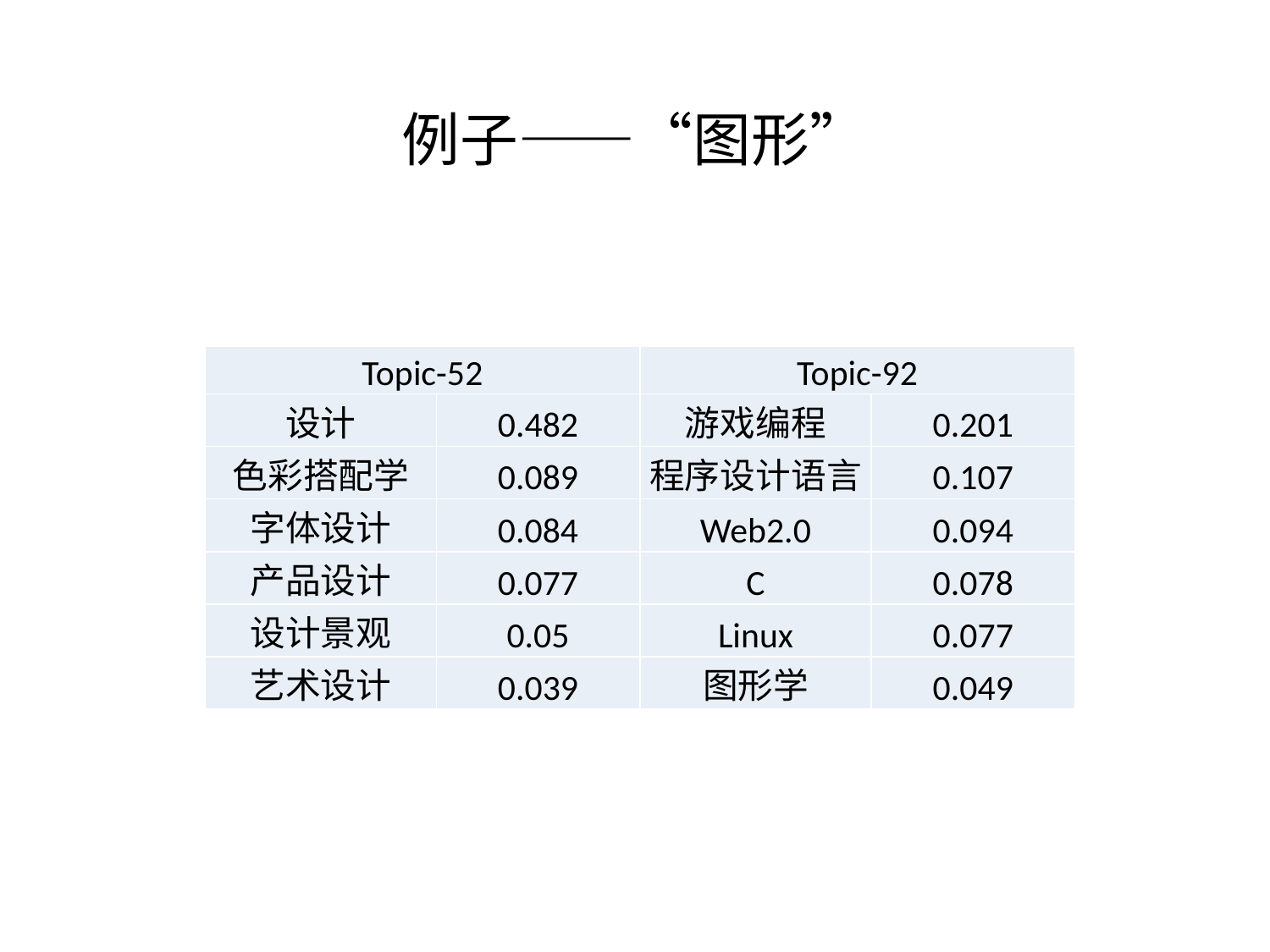

# 例子——“图形”
| Topic-52 |  | Topic-92 |  |
| --- | --- | --- | --- |
| 设计 | 0.482 | 游戏编程 | 0.201 |
| 色彩搭配学 | 0.089 | 程序设计语言 | 0.107 |
| 字体设计 | 0.084 | Web2.0 | 0.094 |
| 产品设计 | 0.077 | C | 0.078 |
| 设计景观 | 0.05 | Linux | 0.077 |
| 艺术设计 | 0.039 | 图形学 | 0.049 |